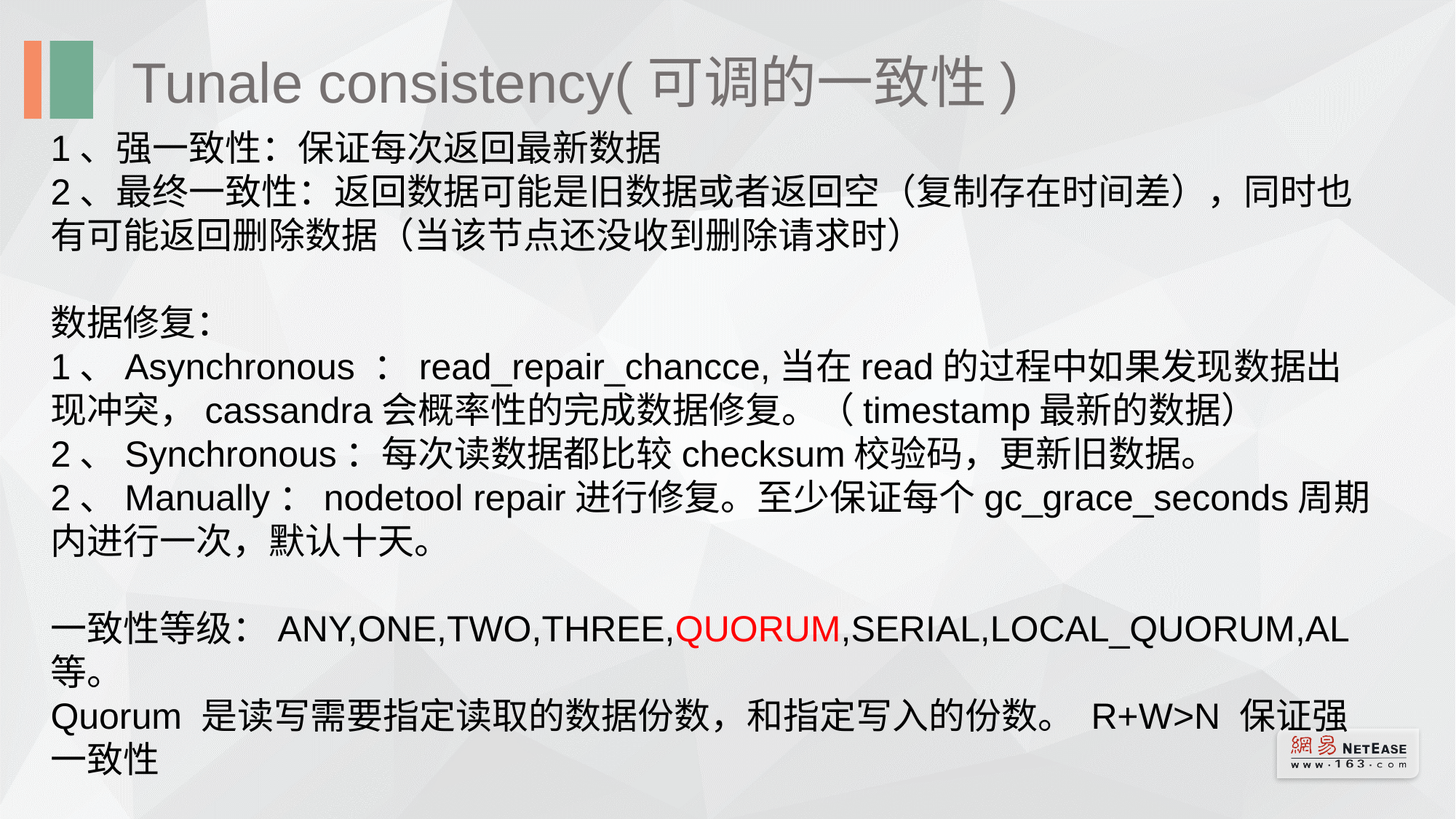

Tunale consistency(可调的一致性)
1、强一致性：保证每次返回最新数据
2、最终一致性：返回数据可能是旧数据或者返回空（复制存在时间差），同时也有可能返回删除数据（当该节点还没收到删除请求时）

数据修复：
1、Asynchronous ：read_repair_chancce,当在read的过程中如果发现数据出现冲突，cassandra会概率性的完成数据修复。（timestamp最新的数据）
2、Synchronous：每次读数据都比较checksum校验码，更新旧数据。
2、Manually：nodetool repair进行修复。至少保证每个gc_grace_seconds周期内进行一次，默认十天。
一致性等级：ANY,ONE,TWO,THREE,QUORUM,SERIAL,LOCAL_QUORUM,AL等。
Quorum 是读写需要指定读取的数据份数，和指定写入的份数。 R+W>N 保证强一致性